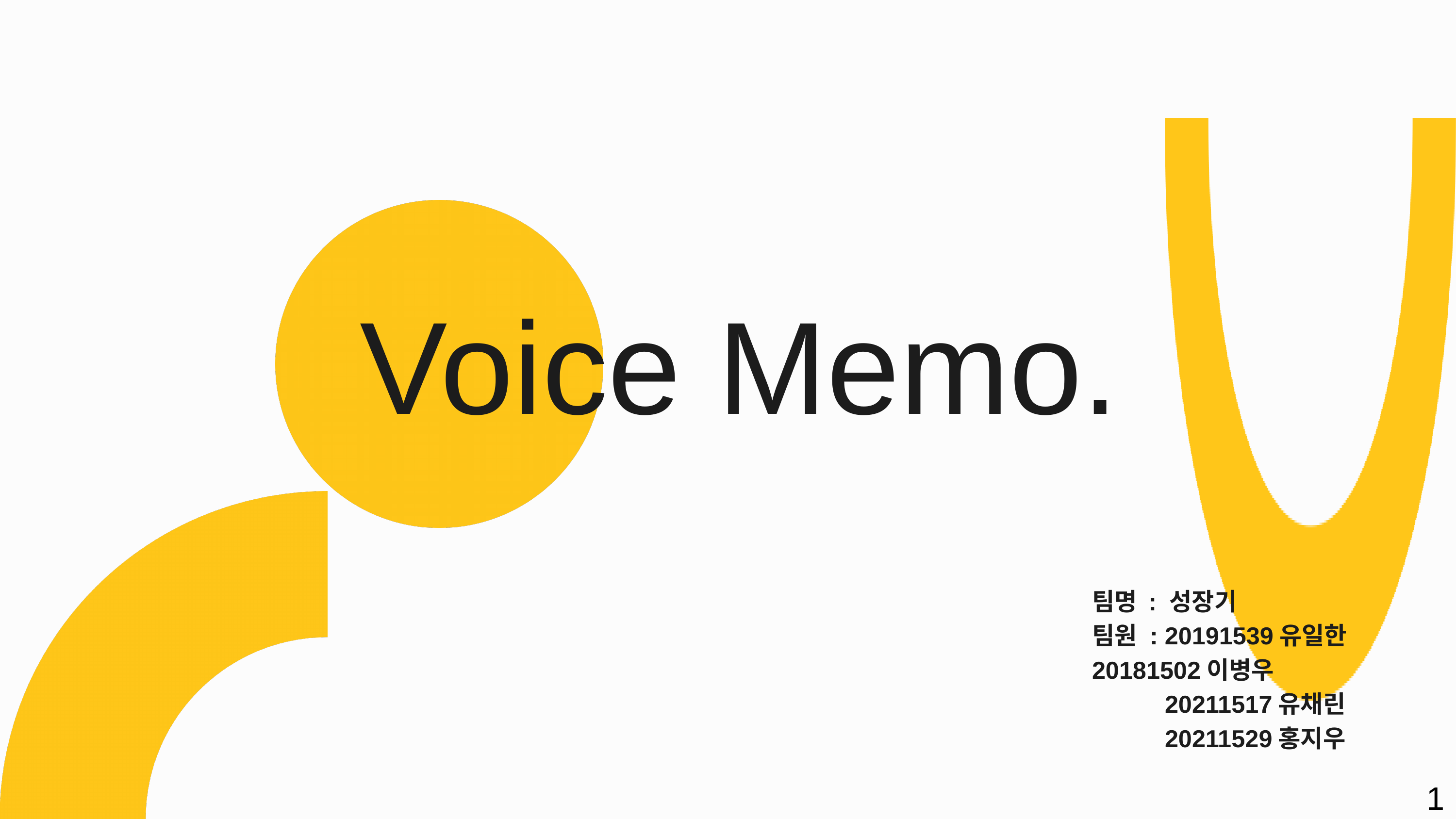

Voice Memo.

팀명 : 성장기
팀원 : 20191539유일한	20181502이병우
20211517유채린
20211529홍지우
1